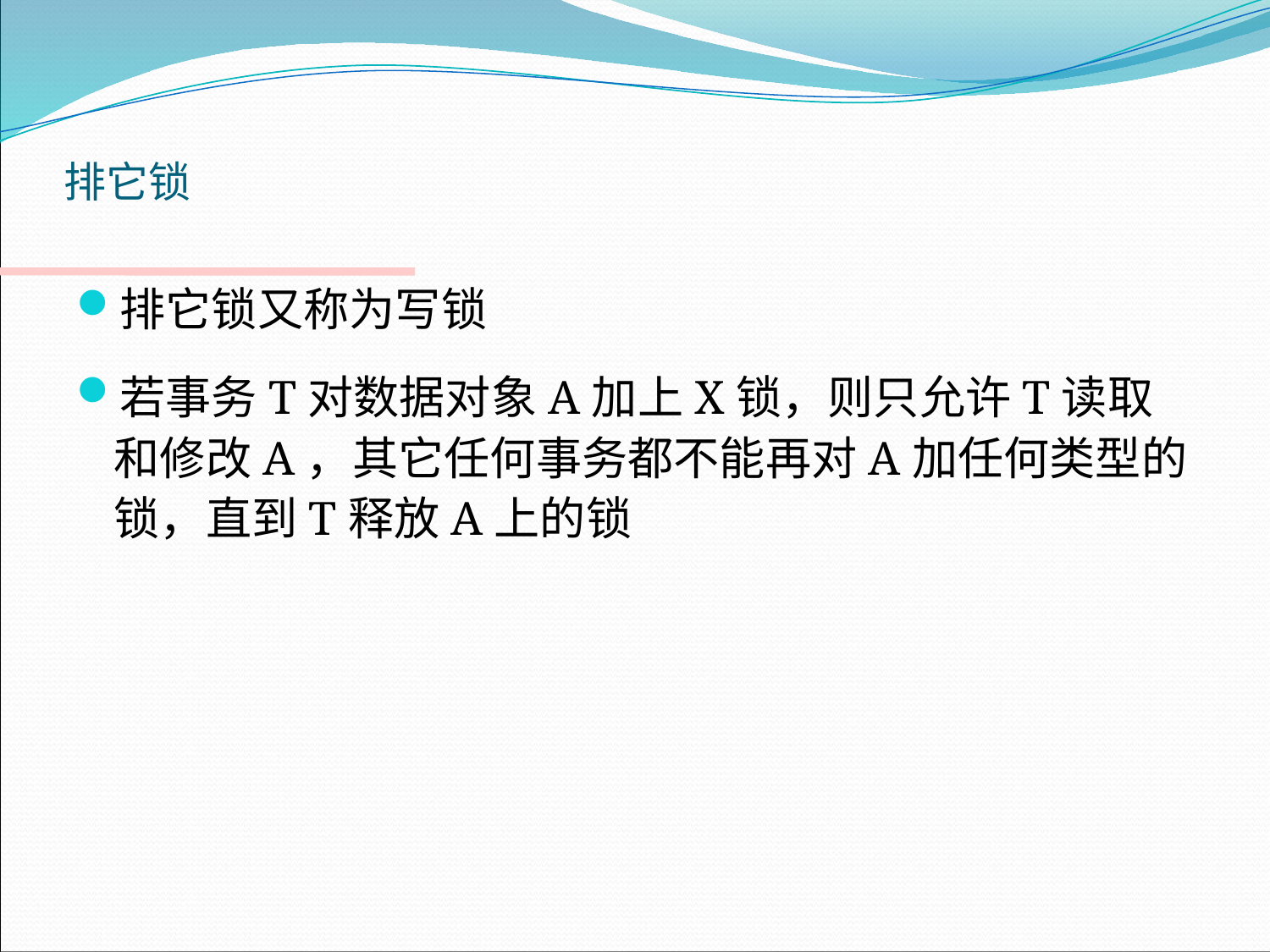

# 排它锁
排它锁又称为写锁
若事务T对数据对象A加上X锁，则只允许T读取和修改A，其它任何事务都不能再对A加任何类型的锁，直到T释放A上的锁
1000